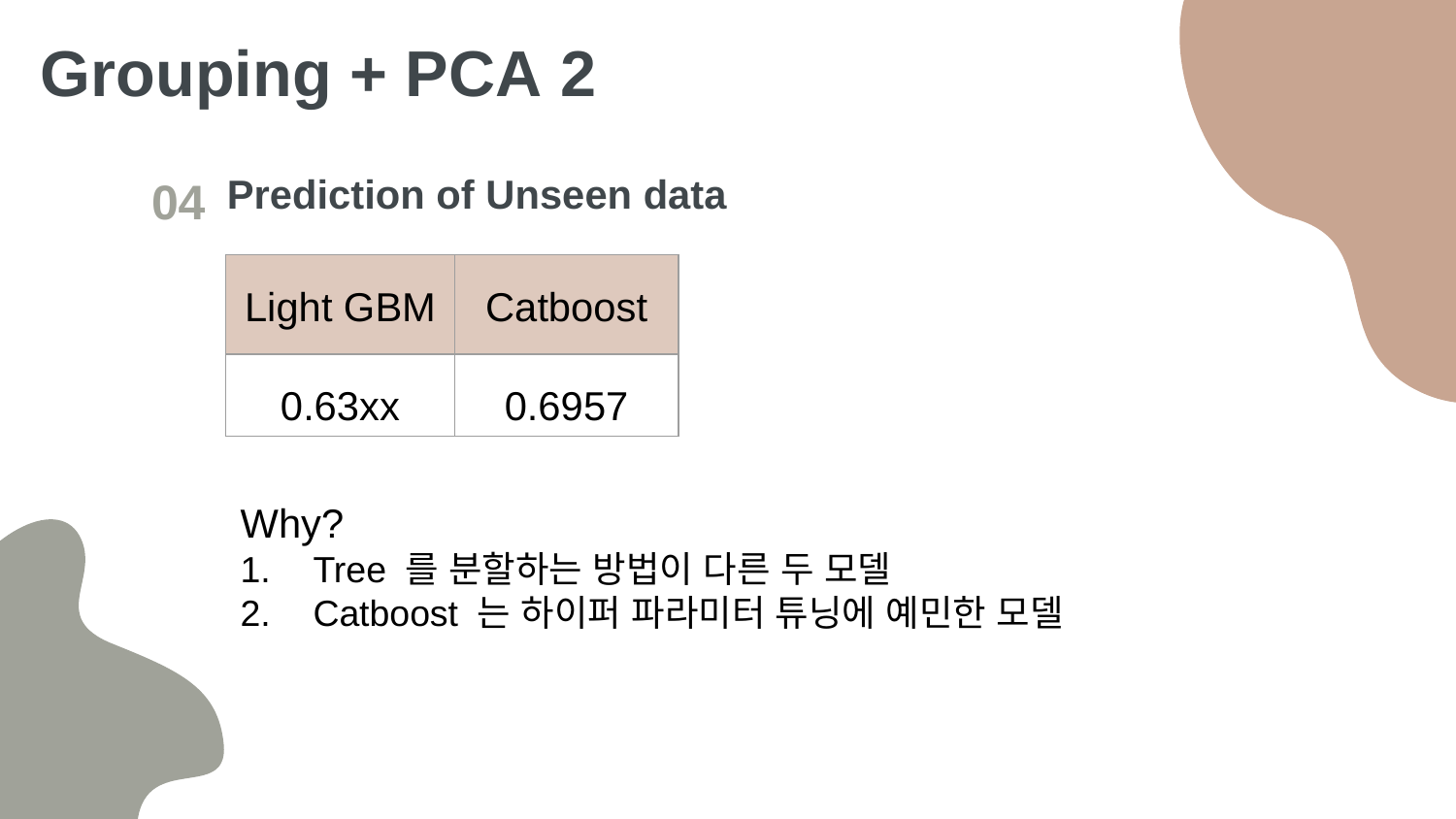

Grouping + PCA 2
Prediction of Unseen data
04
| Light GBM | Catboost |
| --- | --- |
| 0.63xx | 0.6957 |
Why?
Tree 를 분할하는 방법이 다른 두 모델
Catboost 는 하이퍼 파라미터 튜닝에 예민한 모델